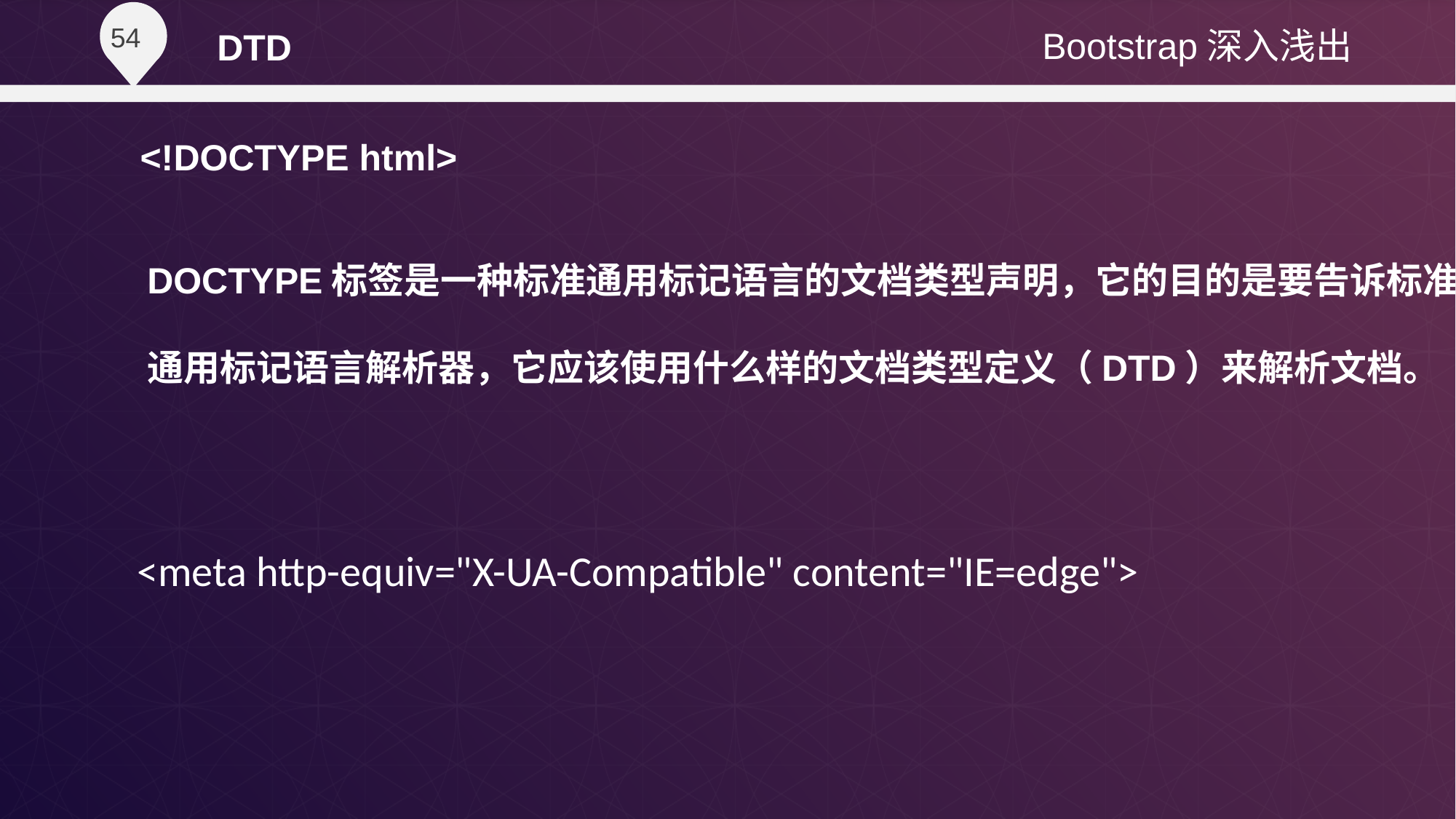

DTD
<!DOCTYPE html>
DOCTYPE标签是一种标准通用标记语言的文档类型声明，它的目的是要告诉标准
通用标记语言解析器，它应该使用什么样的文档类型定义（DTD）来解析文档。
 <meta http-equiv="X-UA-Compatible" content="IE=edge">